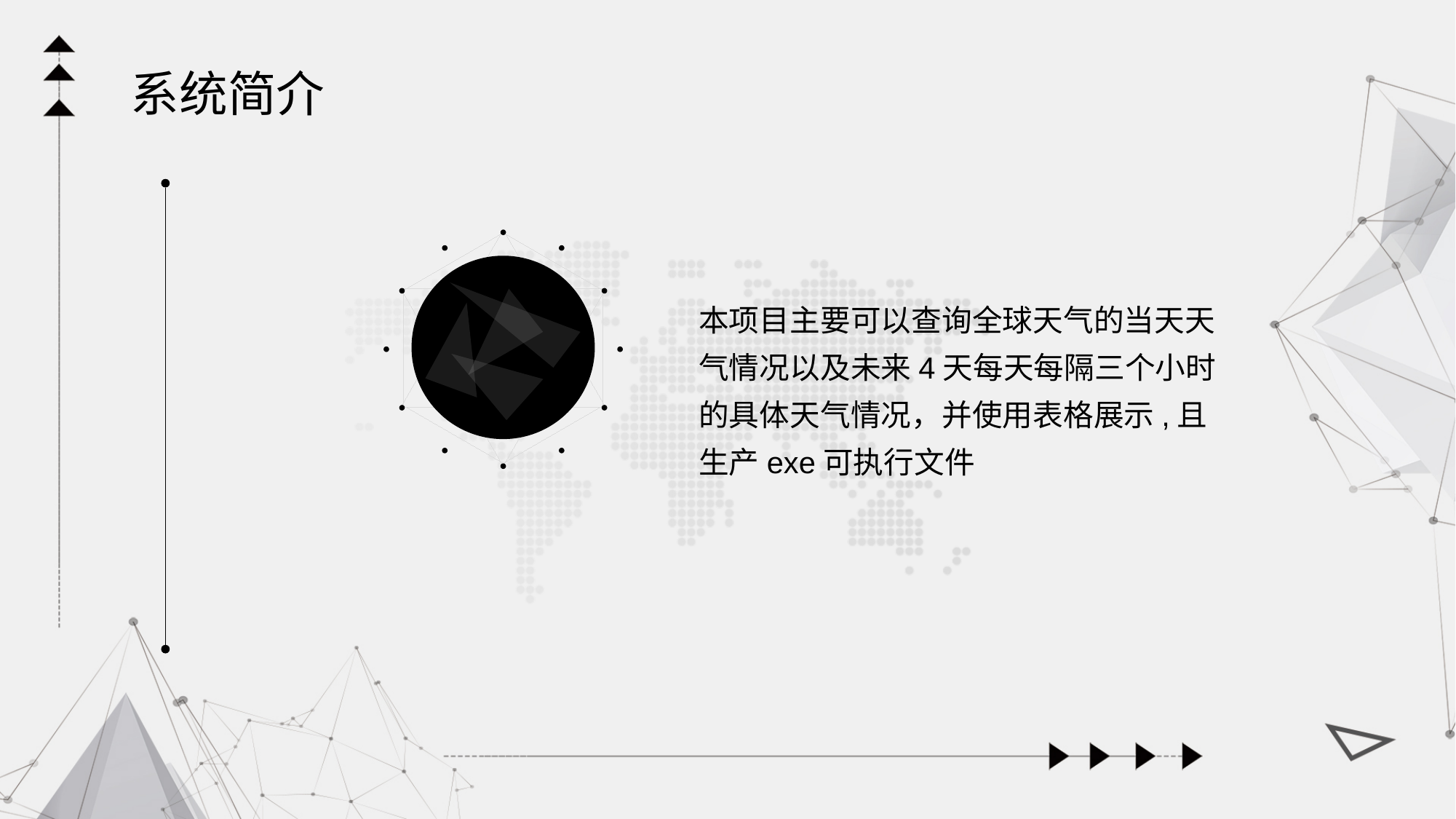

系统简介

本项目主要可以查询全球天气的当天天气情况以及未来4天每天每隔三个小时的具体天气情况，并使用表格展示,且生产exe可执行文件